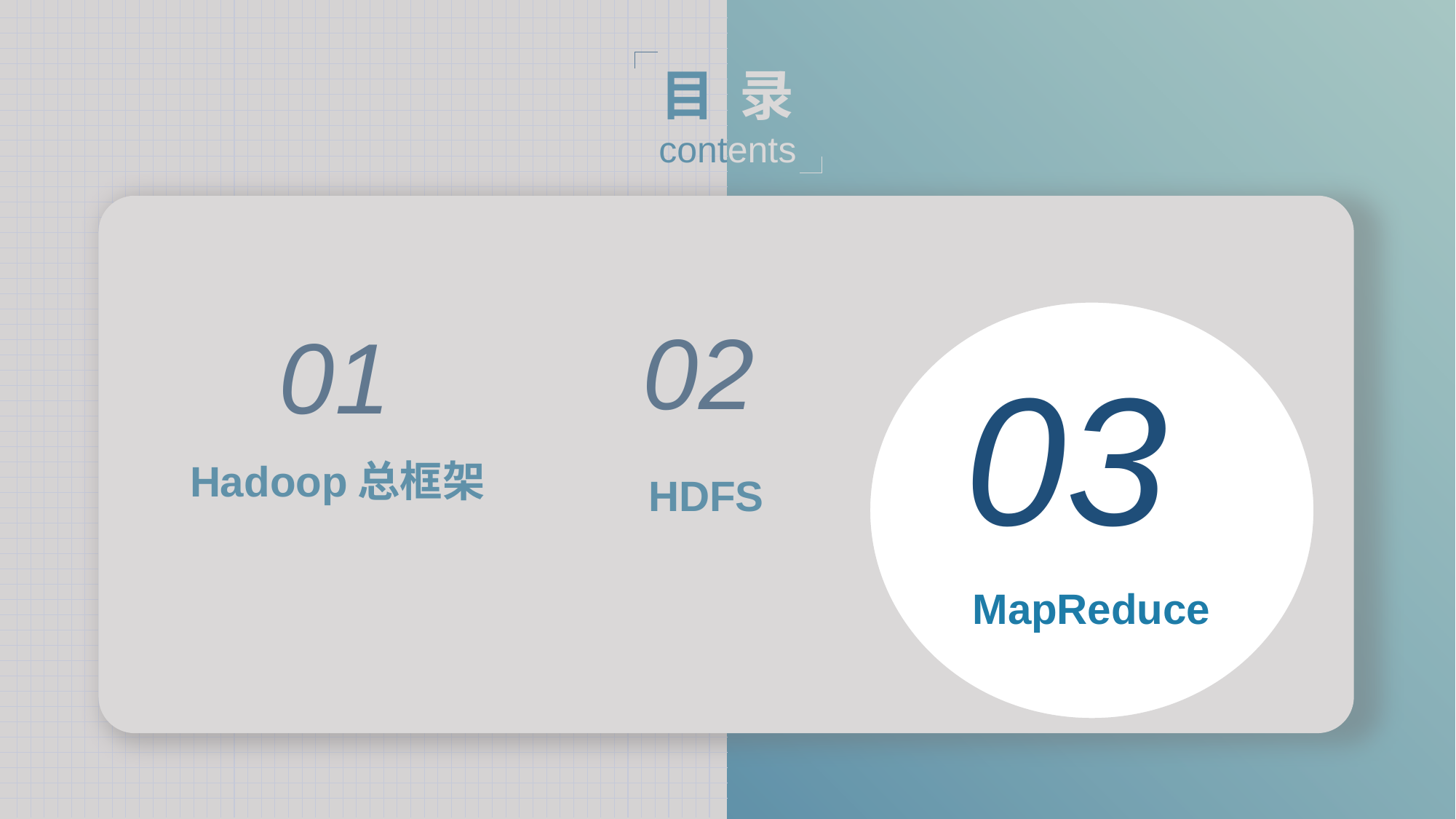

目  录
contents

02
01
03
Hadoop总框架
HDFS
MapReduce